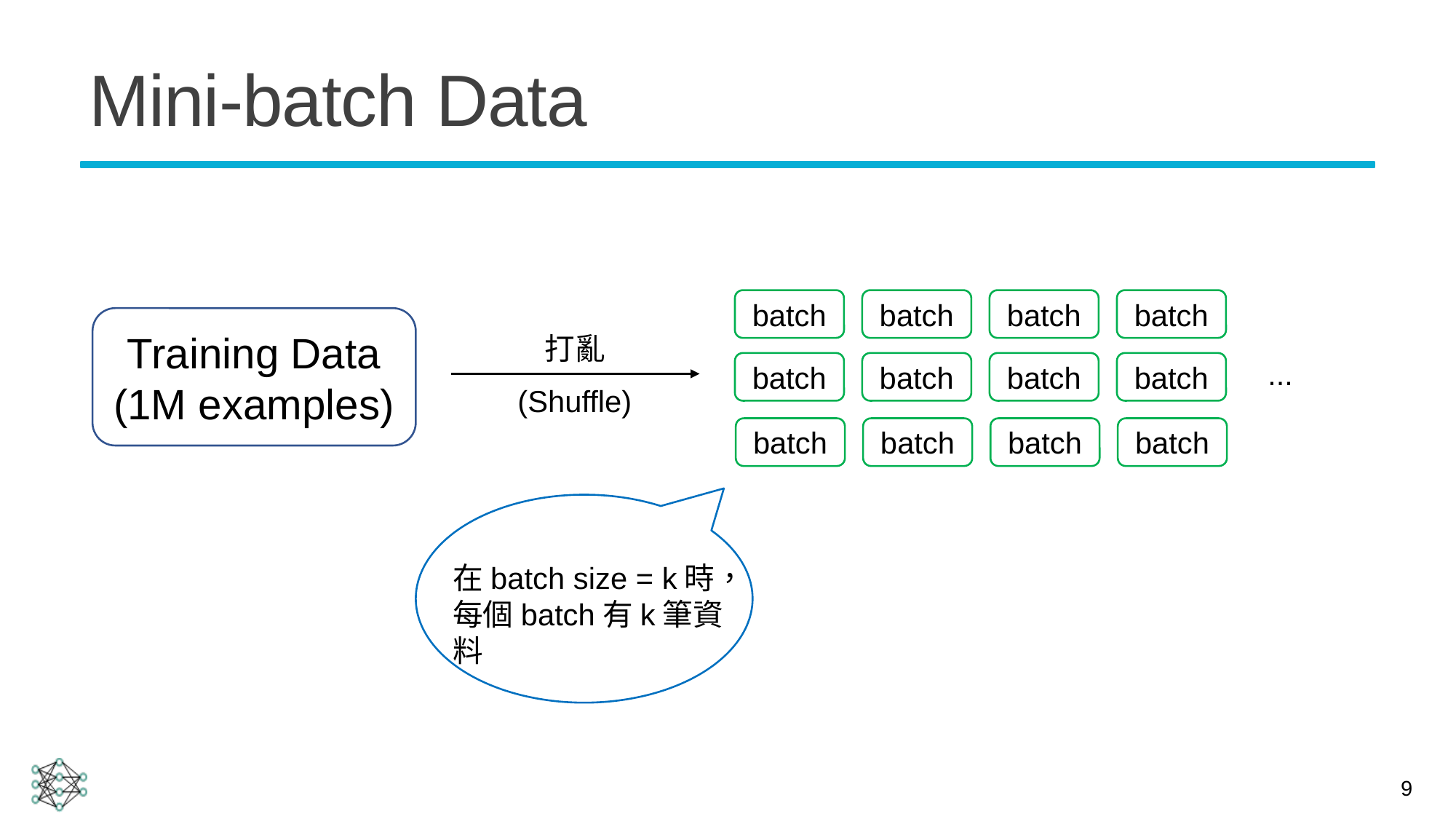

# Mini-batch Data
batch
batch
batch
batch
Training Data
(1M examples)
打亂
...
batch
batch
batch
batch
(Shuffle)
batch
batch
batch
batch

在batch size = k時，每個batch有k筆資料
9